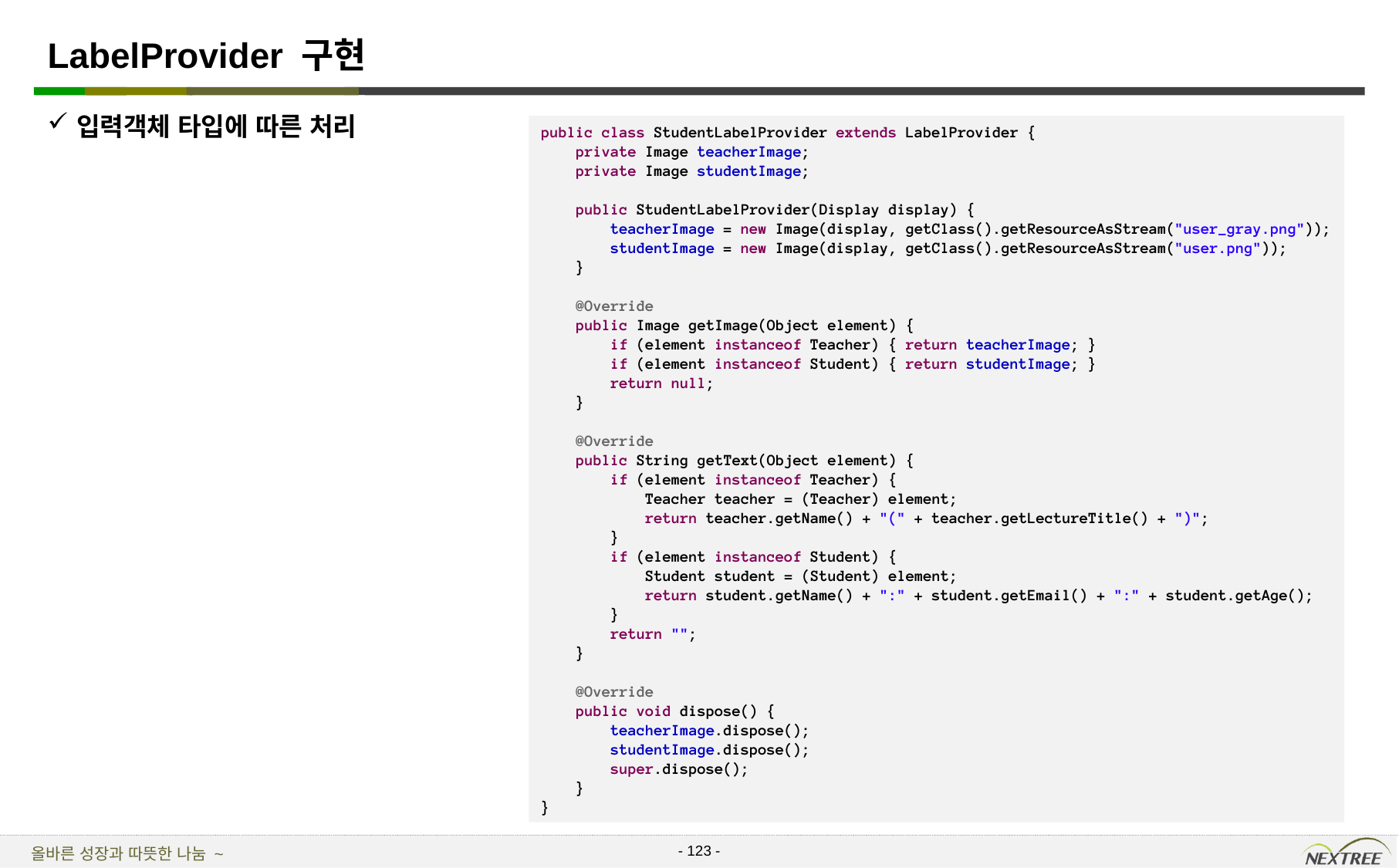

# LabelProvider 구현
입력객체 타입에 따른 처리
public class StudentLabelProvider extends LabelProvider {
    private Image teacherImage;
    private Image studentImage;

    public StudentLabelProvider(Display display) {
        teacherImage = new Image(display, getClass().getResourceAsStream("user_gray.png"));
        studentImage = new Image(display, getClass().getResourceAsStream("user.png"));
    }

    @Override
    public Image getImage(Object element) {
        if (element instanceof Teacher) { return teacherImage; }
        if (element instanceof Student) { return studentImage; }
        return null;
    }

    @Override
    public String getText(Object element) {
        if (element instanceof Teacher) {
            Teacher teacher = (Teacher) element;
            return teacher.getName() + "(" + teacher.getLectureTitle() + ")";
        }
        if (element instanceof Student) {
            Student student = (Student) element;
            return student.getName() + ":" + student.getEmail() + ":" + student.getAge();
        }
        return "";
    }

    @Override
    public void dispose() {
        teacherImage.dispose();
        studentImage.dispose();
        super.dispose();
    }
}